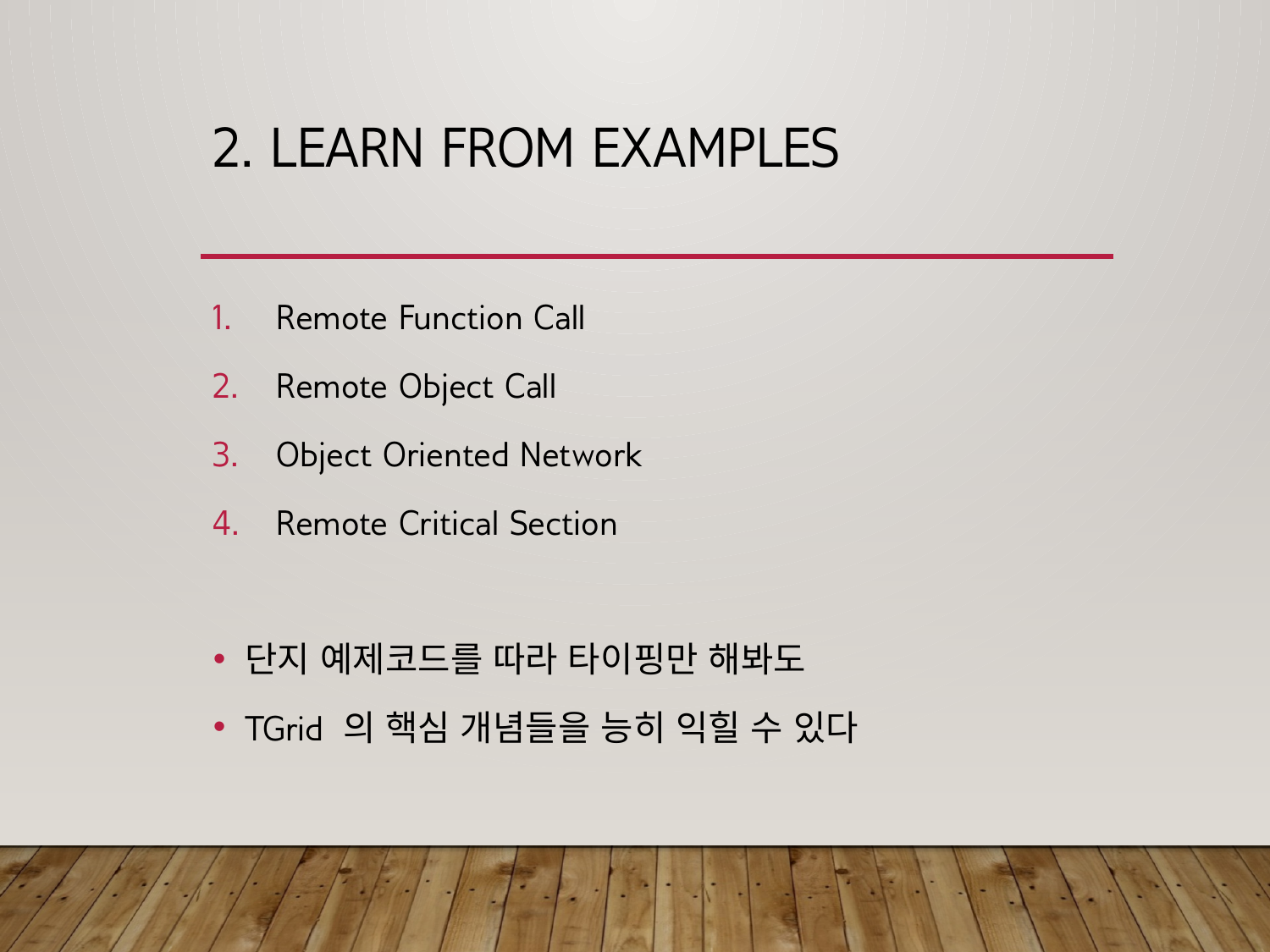

# 2. Learn From Examples
Remote Function Call
Remote Object Call
Object Oriented Network
Remote Critical Section

단지 예제코드를 따라 타이핑만 해봐도
TGrid 의 핵심 개념들을 능히 익힐 수 있다